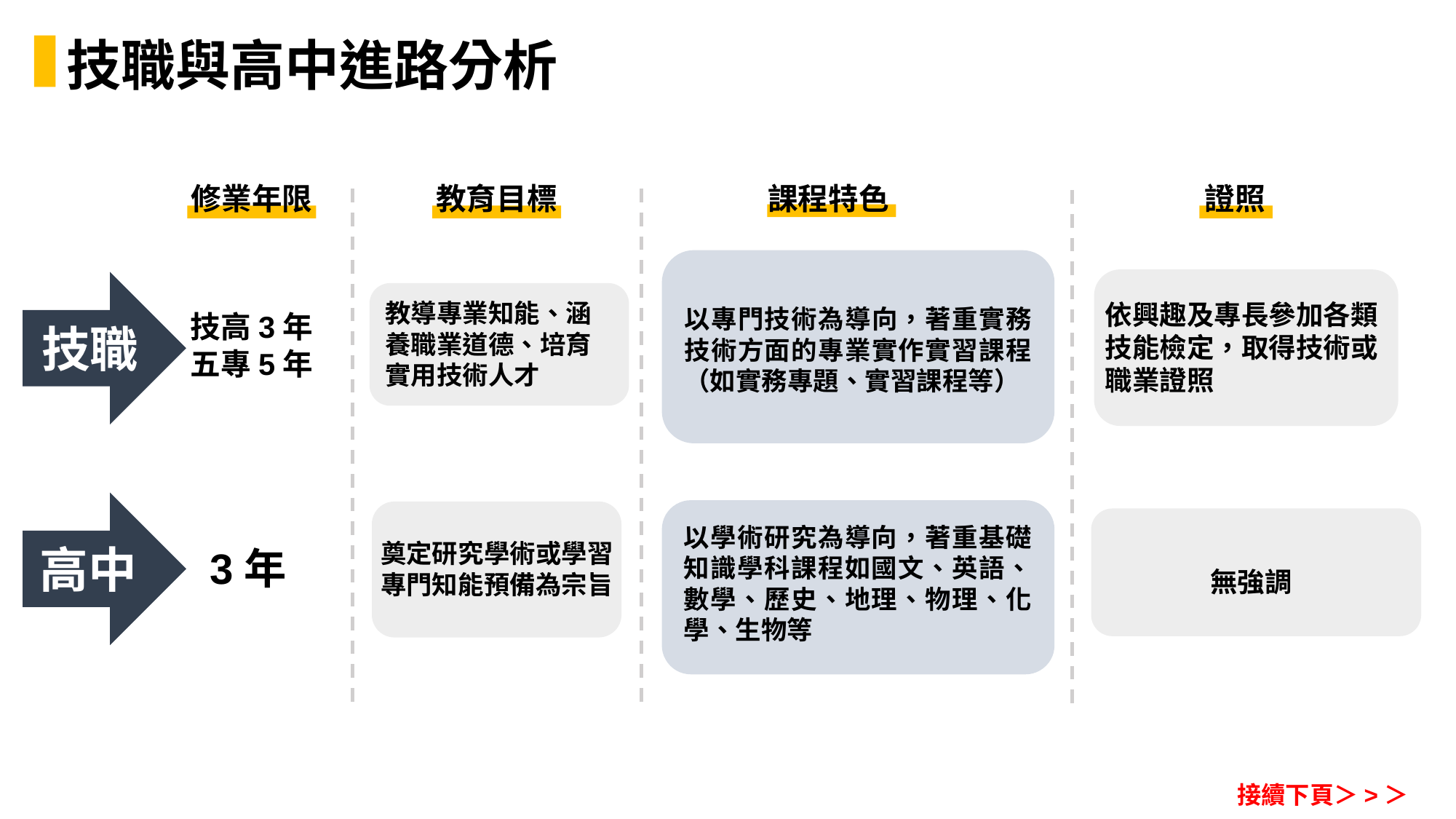

技職與高中進路分析

修業年限

教育目標

課程特色

證照

以專門技術為導向，著重實務技術方面的專業實作實習課程（如實務專題、實習課程等）

依興趣及專長參加各類技能檢定，取得技術或職業證照

技職

教導專業知能、涵養職業道德、培育實用技術人才
技高3年
五專5年

高中

以學術研究為導向，著重基礎知識學科課程如國文、英語、數學、歷史、地理、物理、化學、生物等

奠定研究學術或學習專門知能預備為宗旨

無強調
3年
接續下頁＞>＞